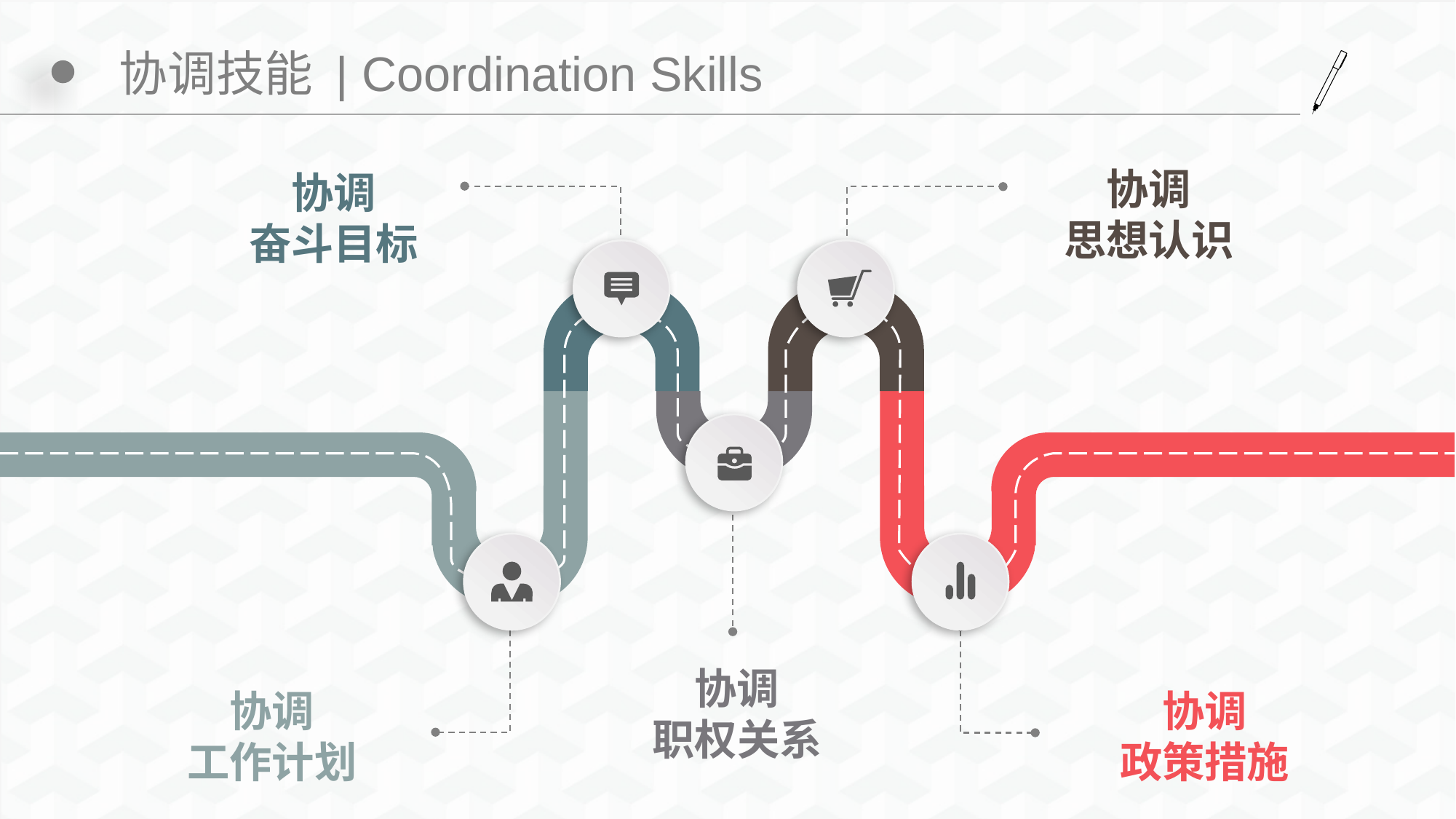

# 协调技能 | Coordination Skills
协调
思想认识
协调
奋斗目标

协调
职权关系
协调
政策措施
协调
工作计划